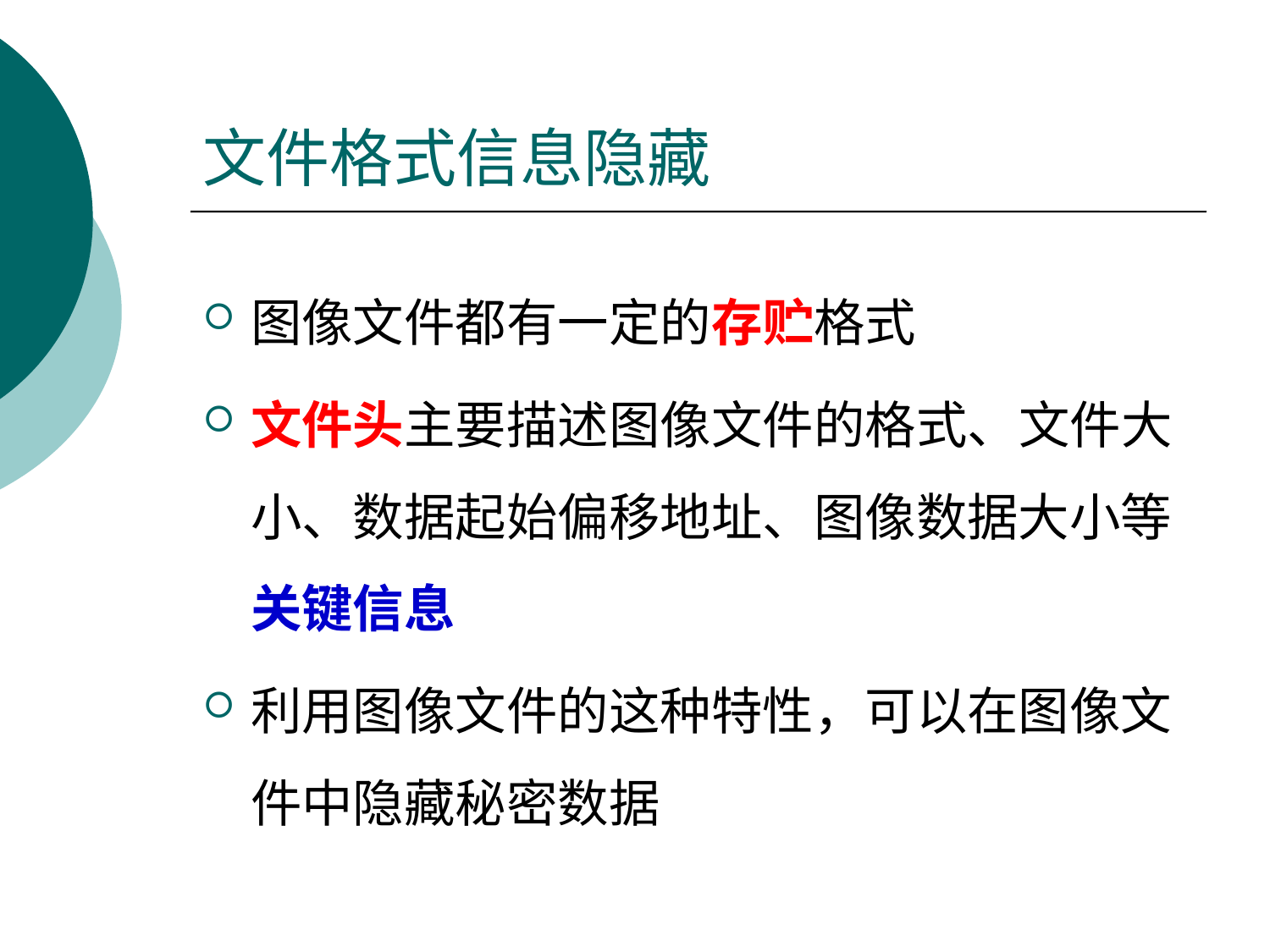

# 文件格式信息隐藏
图像文件都有一定的存贮格式
文件头主要描述图像文件的格式、文件大小、数据起始偏移地址、图像数据大小等关键信息
利用图像文件的这种特性，可以在图像文件中隐藏秘密数据